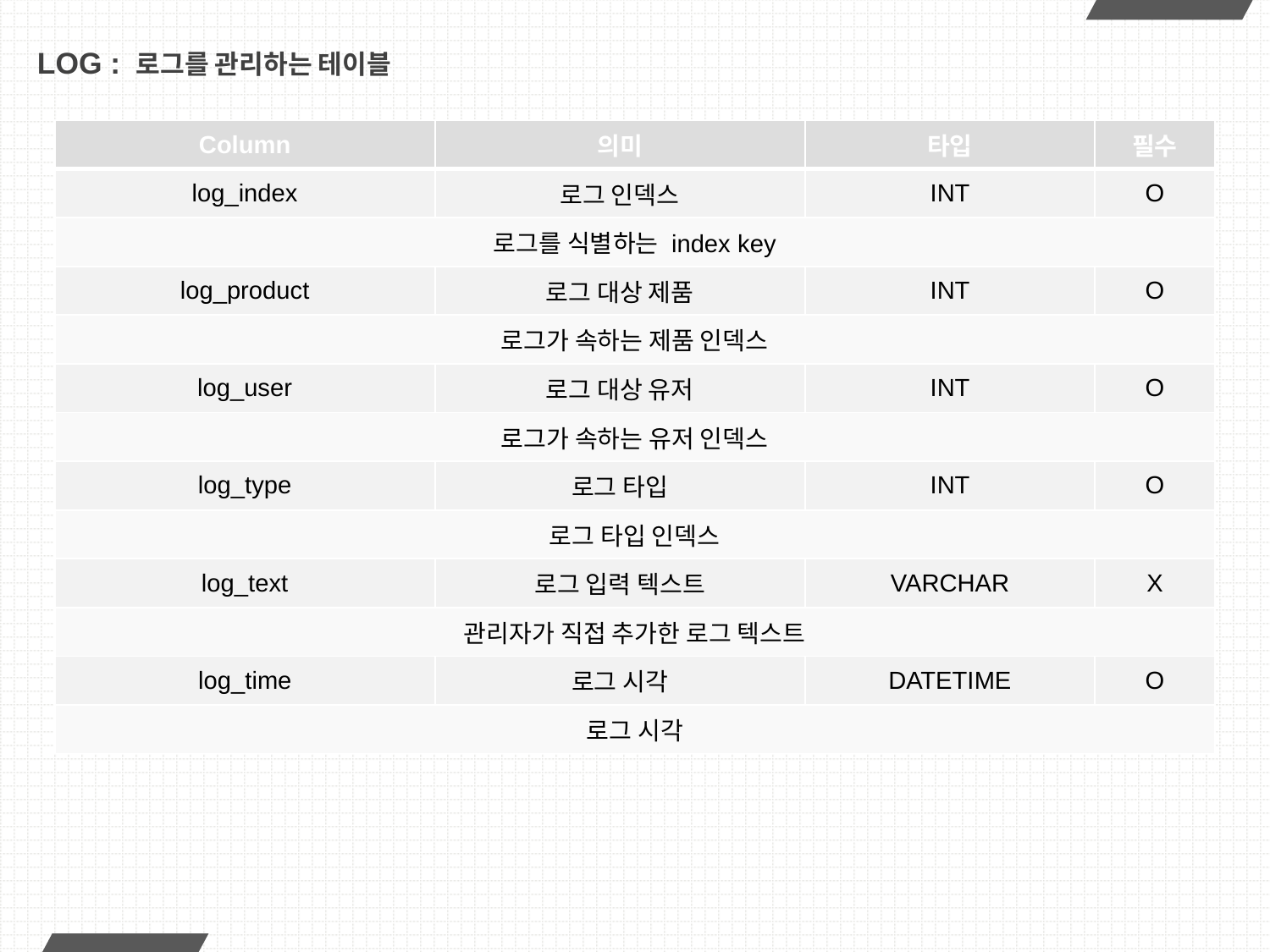

# LOG : 로그를 관리하는 테이블
| Column | 의미 | 타입 | 필수 |
| --- | --- | --- | --- |
| log\_index | 로그 인덱스 | INT | O |
| 로그를 식별하는 index key |  |  |  |
| log\_product | 로그 대상 제품 | INT | O |
| 로그가 속하는 제품 인덱스 |  |  |  |
| log\_user | 로그 대상 유저 | INT | O |
| 로그가 속하는 유저 인덱스 |  |  |  |
| log\_type | 로그 타입 | INT | O |
| 로그 타입 인덱스 |  |  |  |
| log\_text | 로그 입력 텍스트 | VARCHAR | X |
| 관리자가 직접 추가한 로그 텍스트 |  |  |  |
| log\_time | 로그 시각 | DATETIME | O |
| 로그 시각 |  |  |  |